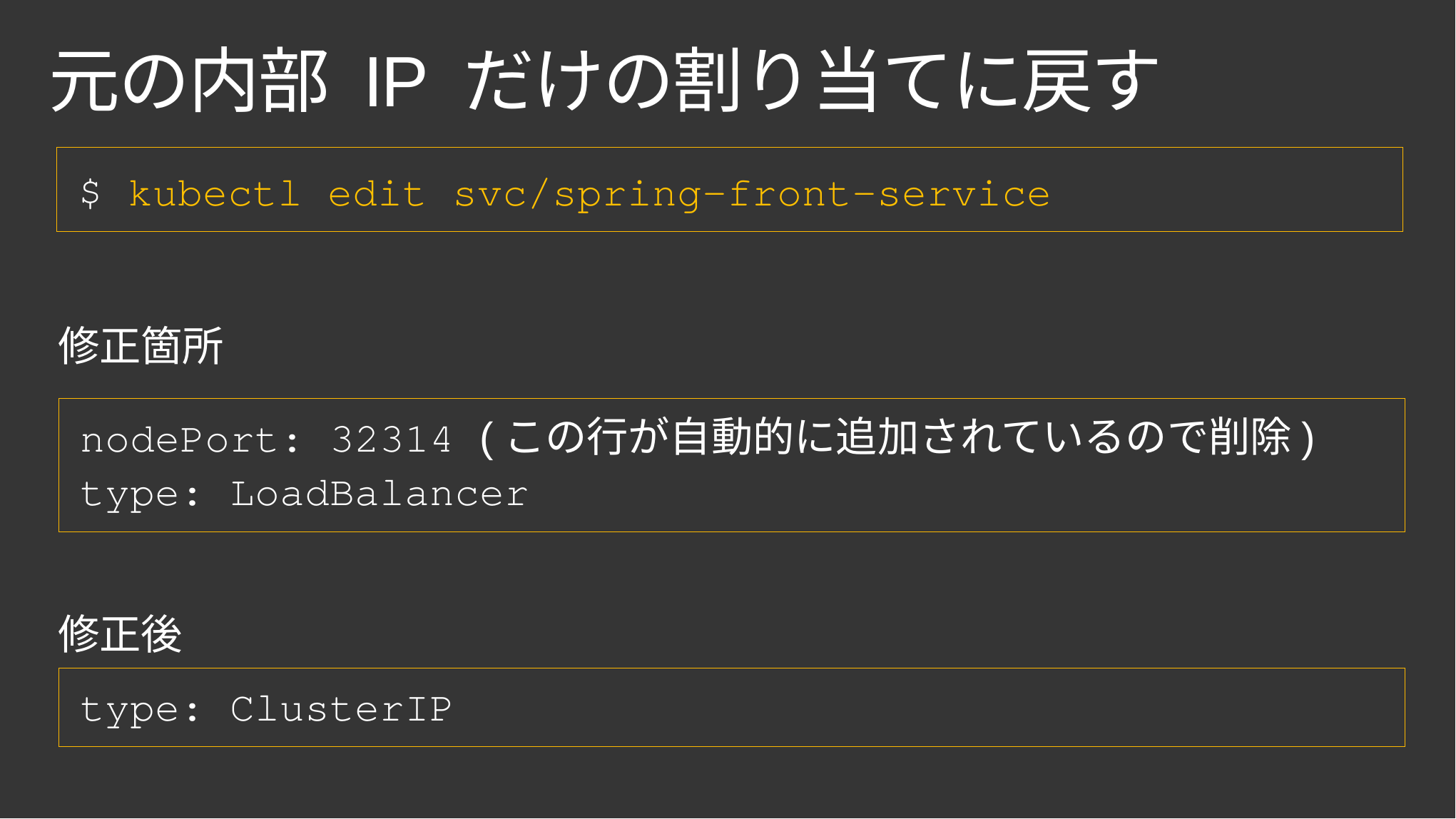

# 元の内部 IP だけの割り当てに戻す
$ kubectl edit svc/spring-front-service
修正箇所
nodePort: 32314 (この行が自動的に追加されているので削除)
type: LoadBalancer
修正後
type: ClusterIP